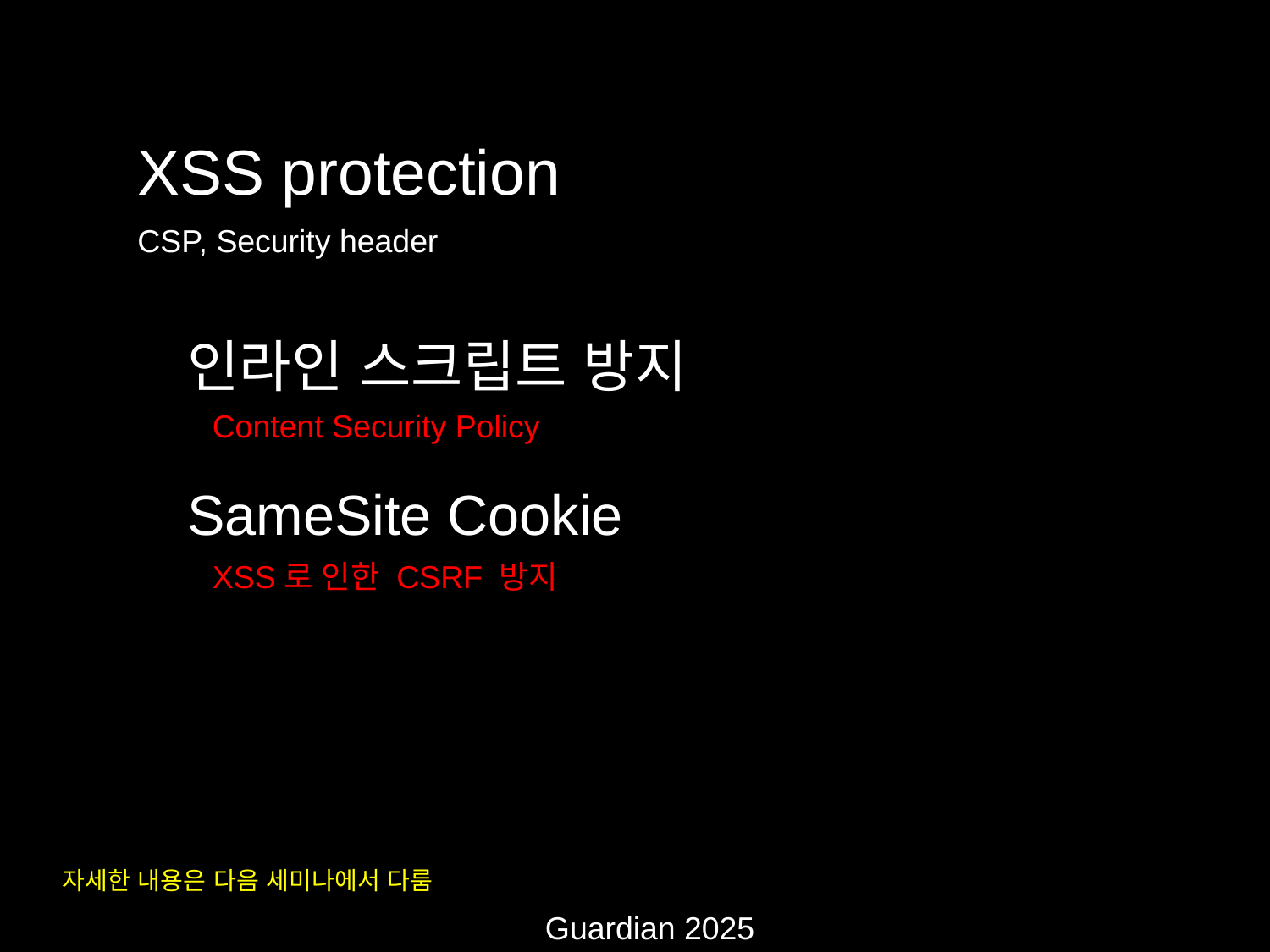

XSS protection
CSP, Security header
인라인 스크립트 방지
Content Security Policy
SameSite Cookie
XSS로 인한 CSRF 방지
자세한 내용은 다음 세미나에서 다룸